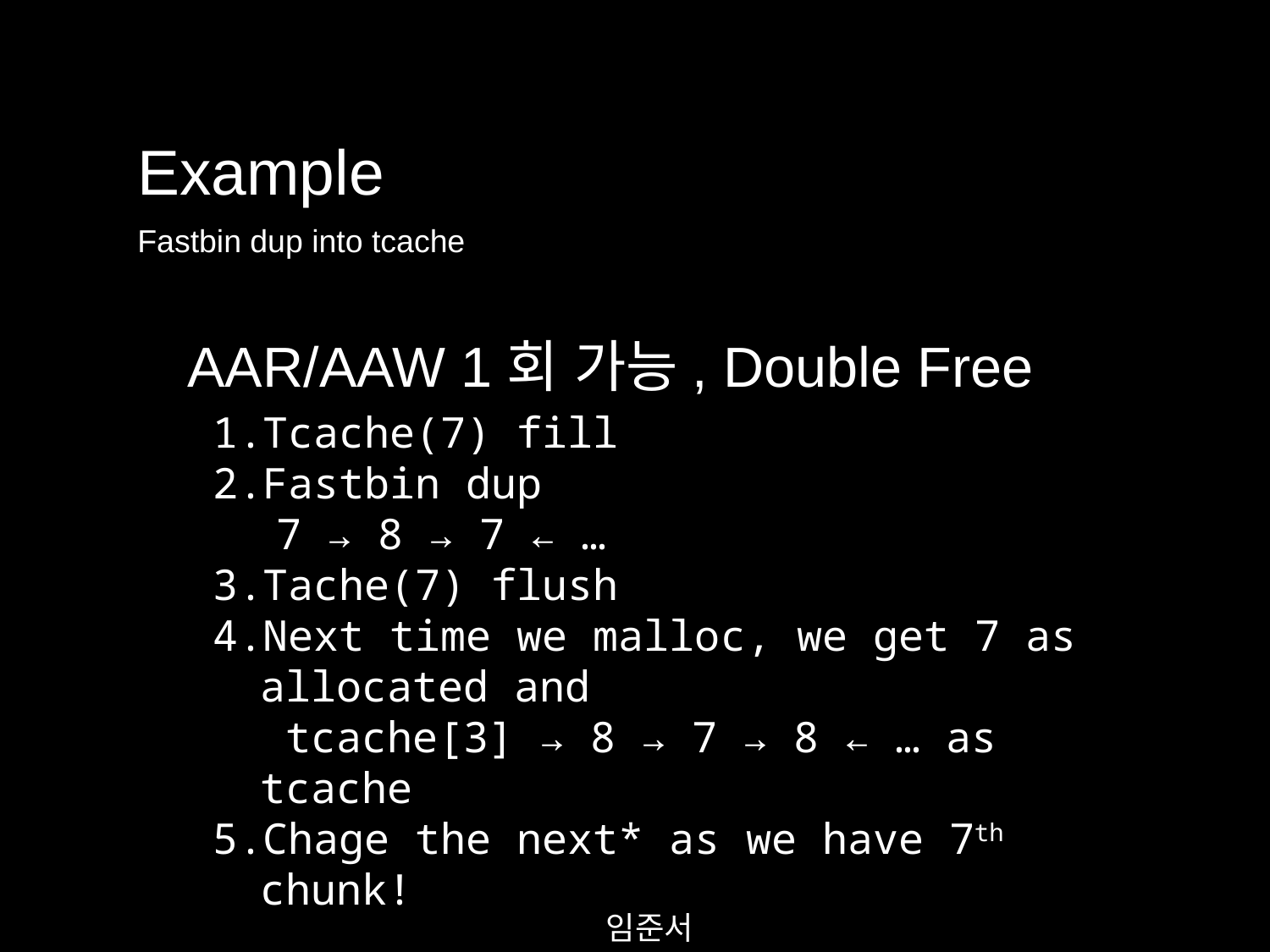

Example
Fastbin dup into tcache
AAR/AAW 1회 가능, Double Free
Tcache(7) fill
Fastbin dup
7 → 8 → 7 ← …
Tache(7) flush
Next time we malloc, we get 7 as allocated and
 tcache[3] → 8 → 7 → 8 ← … as tcache
Chage the next* as we have 7th chunk!

임준서